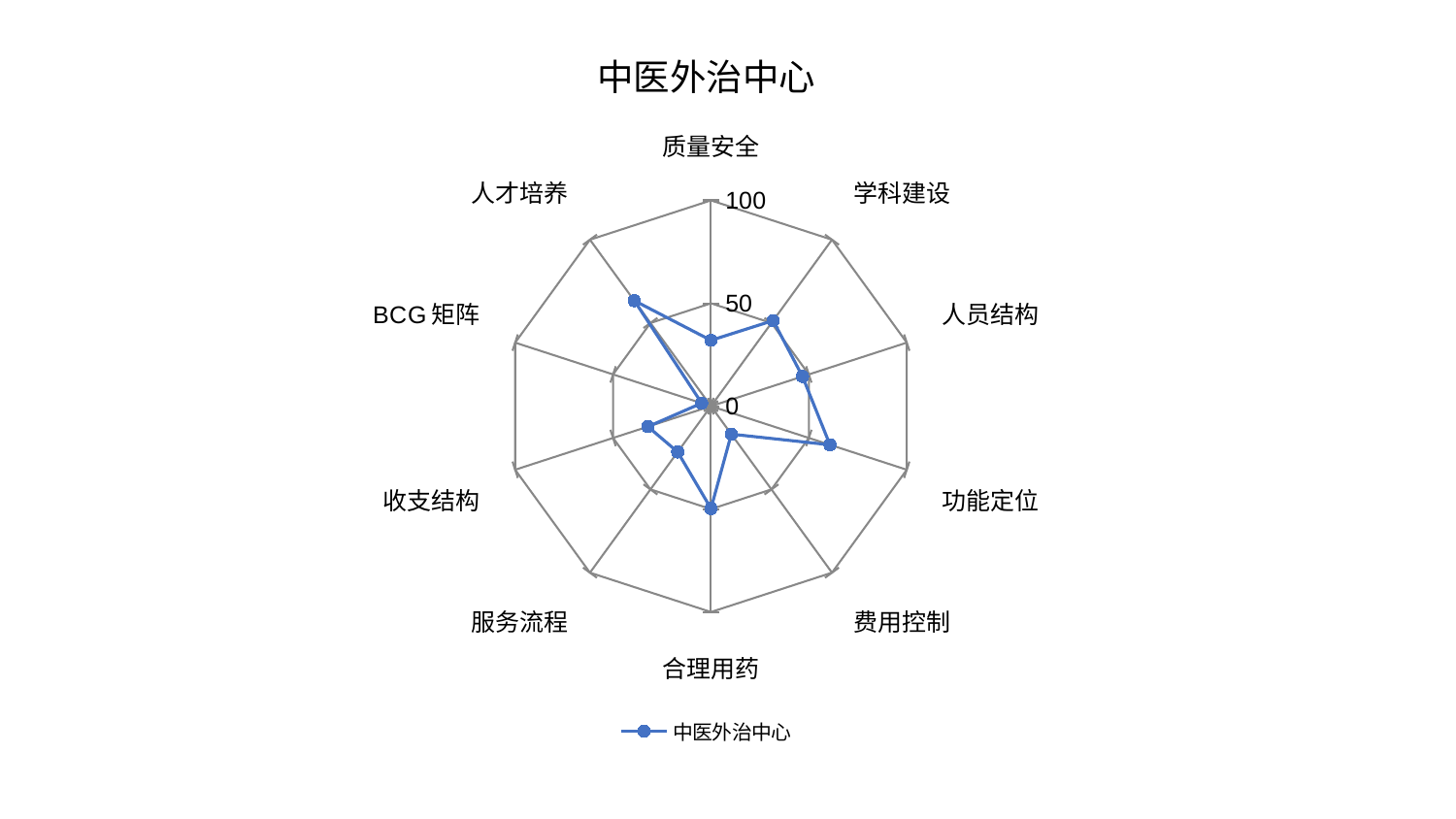

### Chart: 中医外治中心

| Category | 中医外治中心 |
|---|---|
| 质量安全 | 32.005092831329705 |
| 学科建设 | 51.42034399874164 |
| 人员结构 | 46.75059842231924 |
| 功能定位 | 60.78081138442299 |
| 费用控制 | 16.814910877084362 |
| 合理用药 | 49.728153442262595 |
| 服务流程 | 27.519819239095426 |
| 收支结构 | 32.22196940336233 |
| BCG矩阵 | 4.76659712595322 |
| 人才培养 | 63.39517606598303 |
100